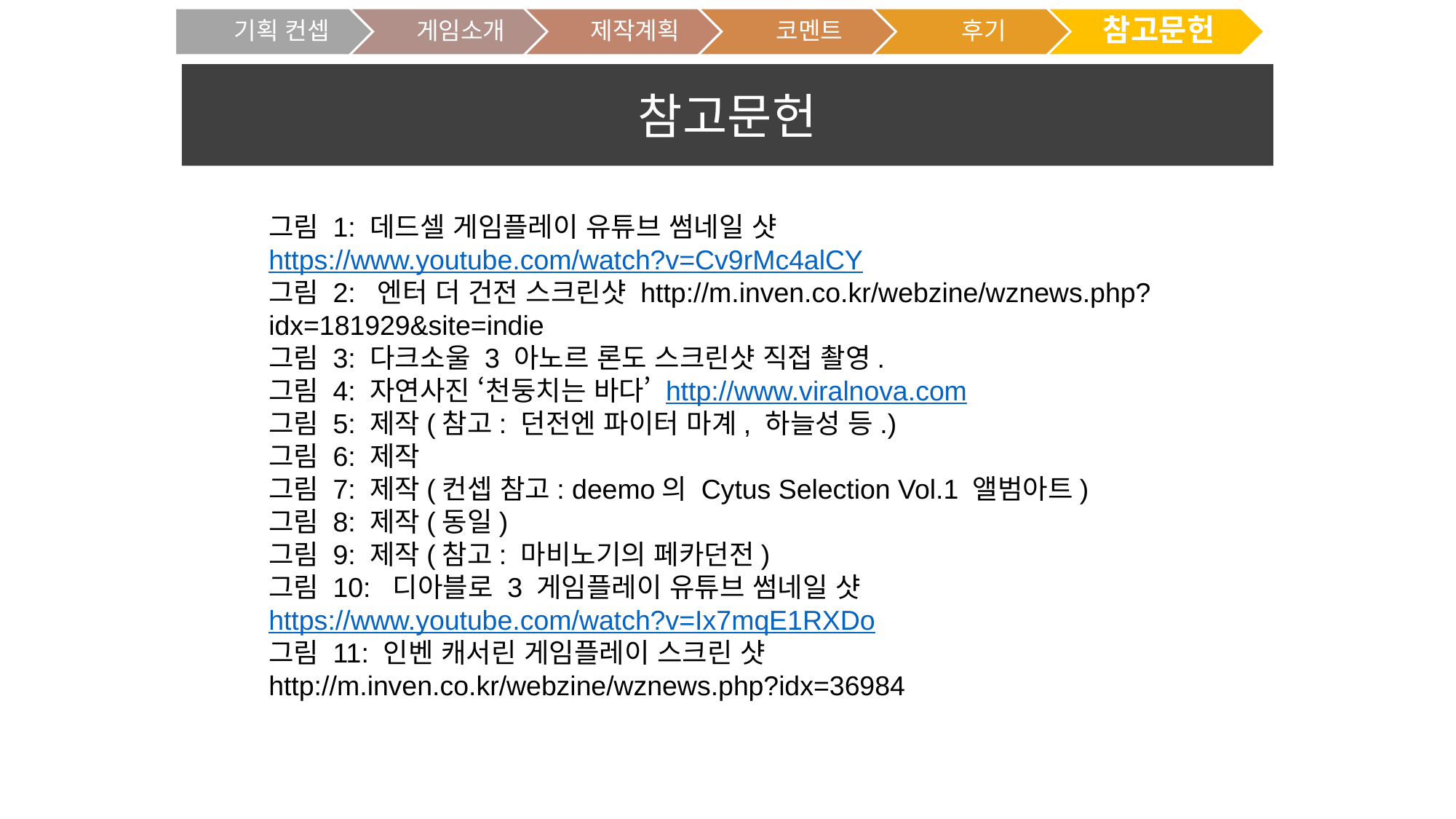

50
기획 컨셉
게임소개
제작계획
코멘트
후기
참고문헌
참고문헌
# 게임 소개
그림 1: 데드셀 게임플레이 유튜브 썸네일 샷 https://www.youtube.com/watch?v=Cv9rMc4alCY
그림 2:  엔터 더 건전 스크린샷 http://m.inven.co.kr/webzine/wznews.php?idx=181929&site=indie
그림 3: 다크소울 3 아노르 론도 스크린샷 직접 촬영.
그림 4: 자연사진 ‘천둥치는 바다’ http://www.viralnova.com
그림 5: 제작(참고: 던전엔 파이터 마계, 하늘성 등.)
그림 6: 제작
그림 7: 제작(컨셉 참고: deemo의 Cytus Selection Vol.1 앨범아트)
그림 8: 제작(동일)
그림 9: 제작(참고: 마비노기의 페카던전)
그림 10:  디아블로 3 게임플레이 유튜브 썸네일 샷 https://www.youtube.com/watch?v=Ix7mqE1RXDo
그림 11: 인벤 캐서린 게임플레이 스크린 샷
http://m.inven.co.kr/webzine/wznews.php?idx=36984